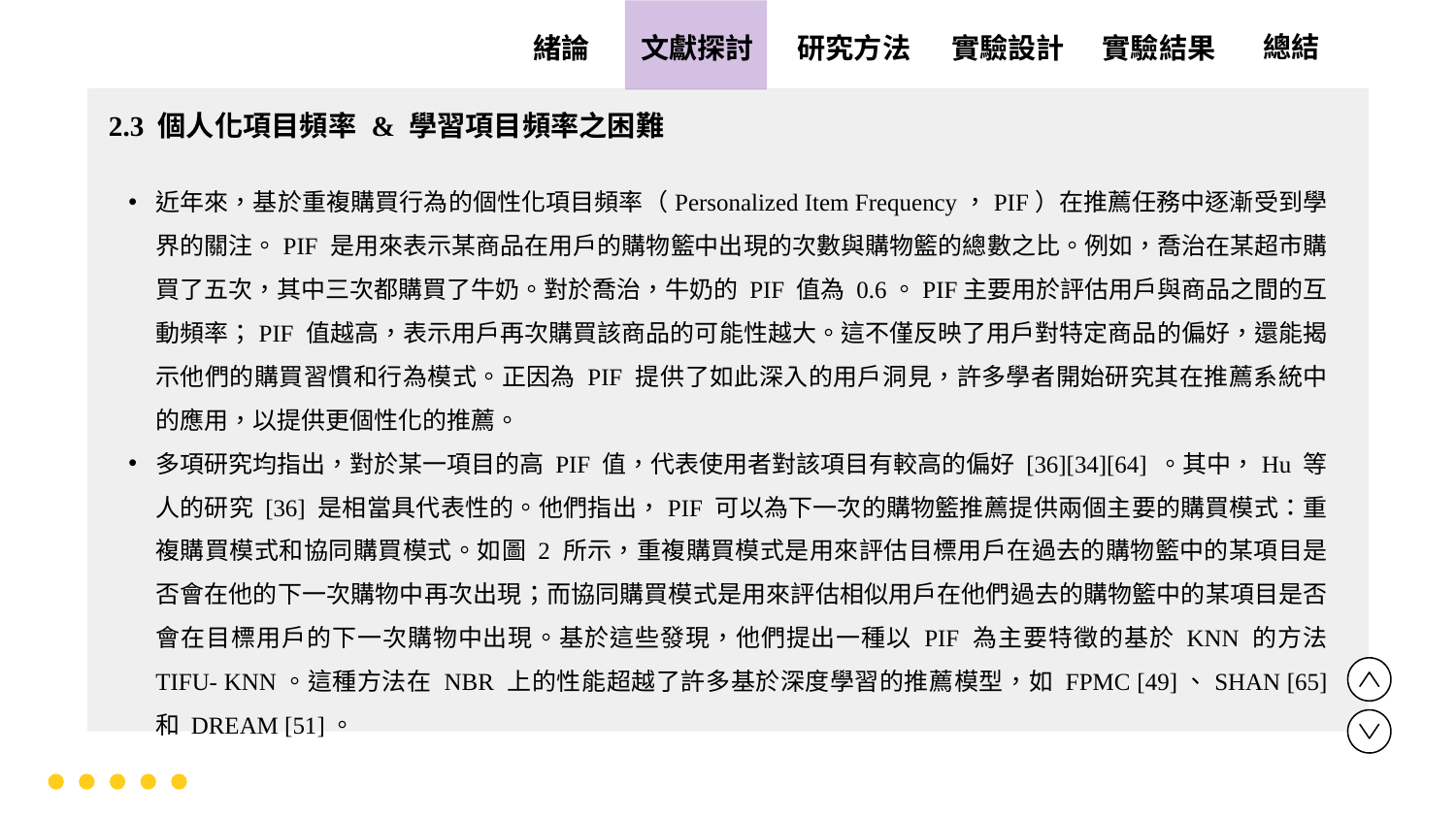

實驗設計
實驗結果
文獻探討
總結
緒論
研究方法
2.3 個人化項目頻率 & 學習項目頻率之困難
近年來，基於重複購買行為的個性化項目頻率（Personalized Item Frequency，PIF）在推薦任務中逐漸受到學界的關注。PIF 是用來表示某商品在用戶的購物籃中出現的次數與購物籃的總數之比。例如，喬治在某超市購買了五次，其中三次都購買了牛奶。對於喬治，牛奶的 PIF 值為 0.6。PIF主要用於評估用戶與商品之間的互動頻率；PIF 值越高，表示用戶再次購買該商品的可能性越大。這不僅反映了用戶對特定商品的偏好，還能揭示他們的購買習慣和行為模式。正因為 PIF 提供了如此深入的用戶洞見，許多學者開始研究其在推薦系統中的應用，以提供更個性化的推薦。
多項研究均指出，對於某一項目的高 PIF 值，代表使用者對該項目有較高的偏好 [36][34][64] 。其中，Hu 等人的研究 [36] 是相當具代表性的。他們指出，PIF 可以為下一次的購物籃推薦提供兩個主要的購買模式：重複購買模式和協同購買模式。如圖 2 所示，重複購買模式是用來評估目標用戶在過去的購物籃中的某項目是否會在他的下一次購物中再次出現；而協同購買模式是用來評估相似用戶在他們過去的購物籃中的某項目是否會在目標用戶的下一次購物中出現。基於這些發現，他們提出一種以 PIF 為主要特徵的基於 KNN 的方法 TIFU- KNN。這種方法在 NBR 上的性能超越了許多基於深度學習的推薦模型，如 FPMC [49]、SHAN [65] 和 DREAM [51]。